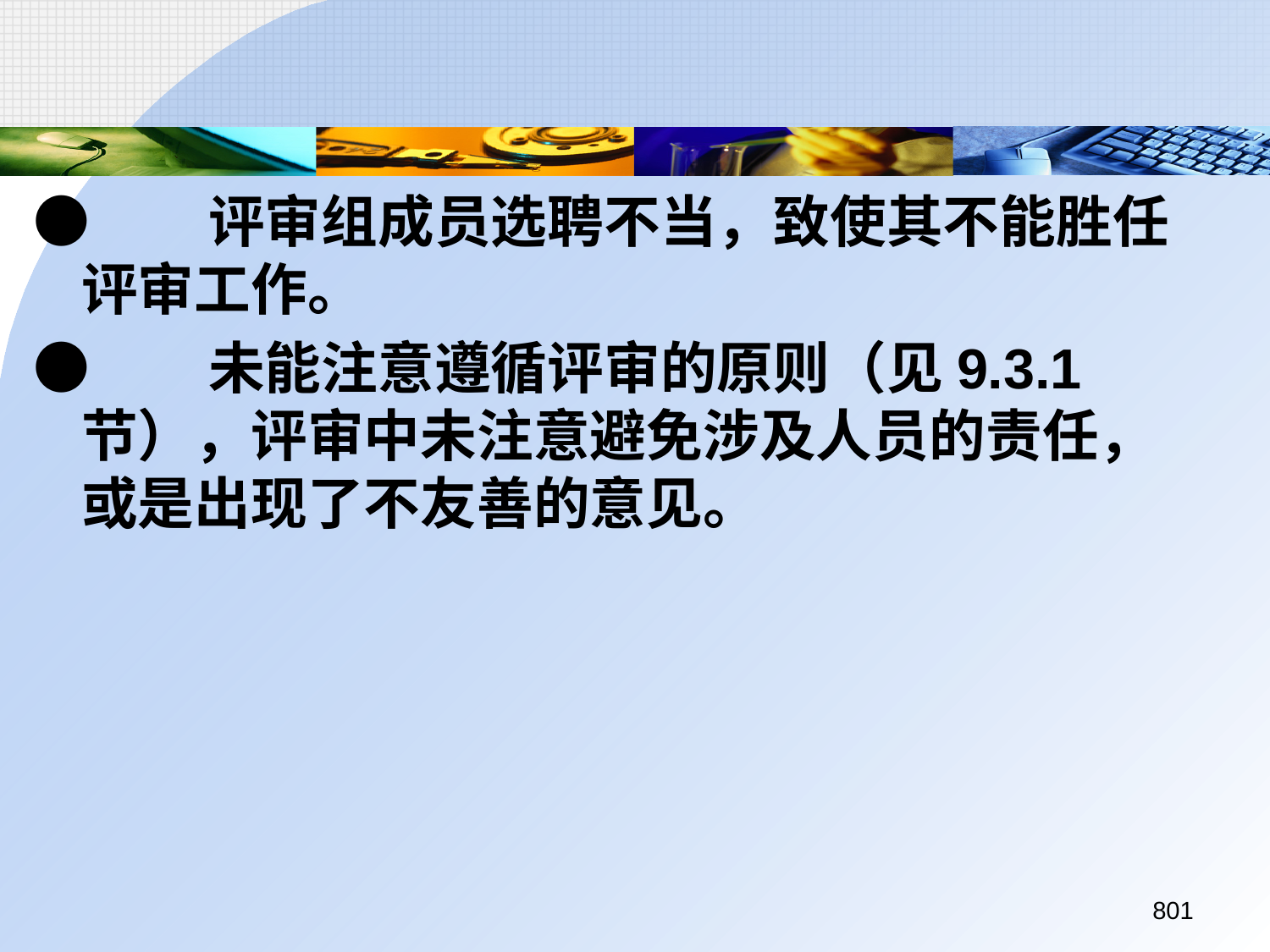

●	评审组成员选聘不当，致使其不能胜任评审工作。
●	未能注意遵循评审的原则（见9.3.1节），评审中未注意避免涉及人员的责任，或是出现了不友善的意见。
801